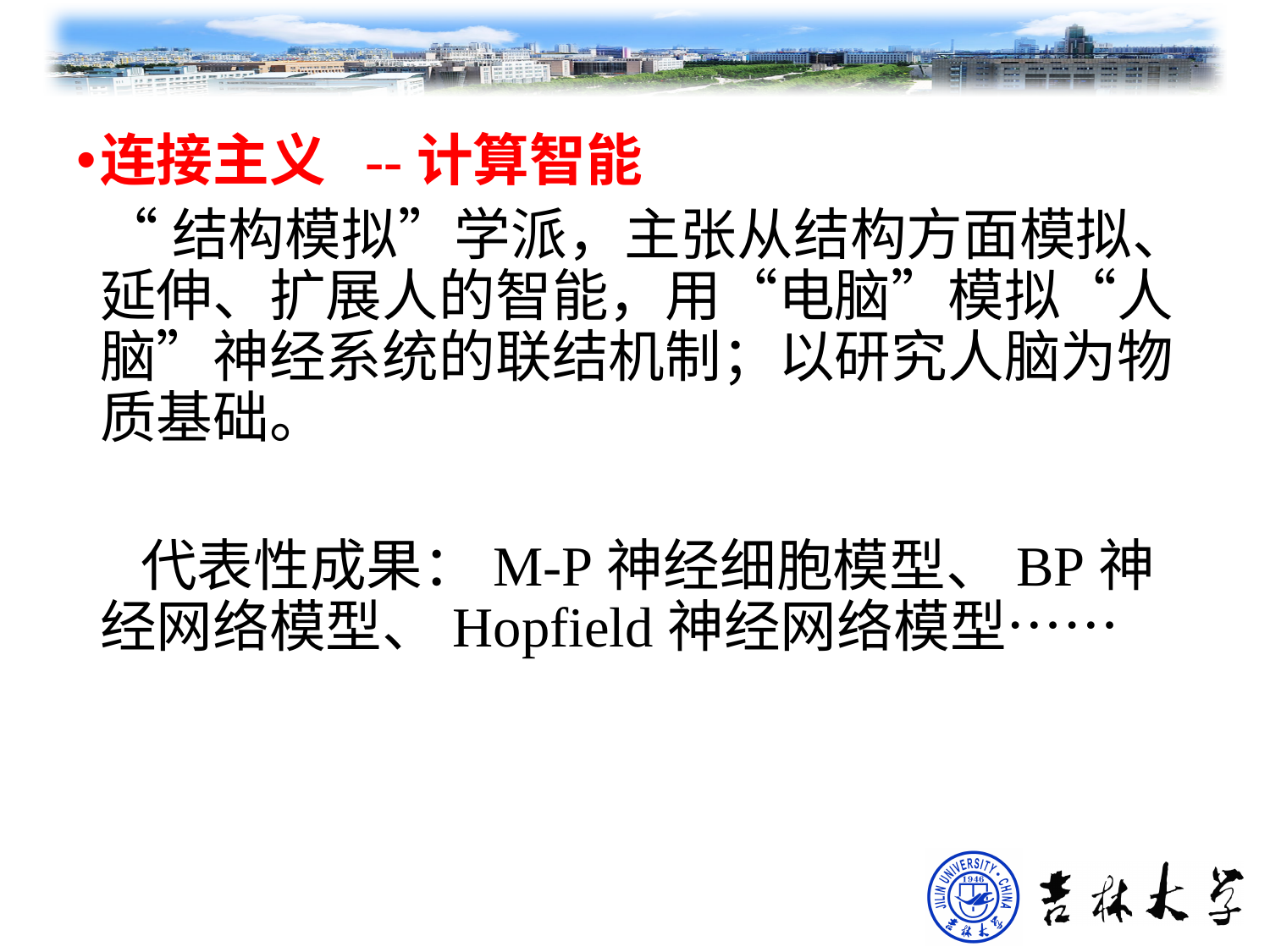

连接主义  --计算智能
  “结构模拟”学派，主张从结构方面模拟、延伸、扩展人的智能，用“电脑”模拟“人脑”神经系统的联结机制；以研究人脑为物质基础。

    代表性成果：M-P神经细胞模型、BP神经网络模型、Hopfield神经网络模型……